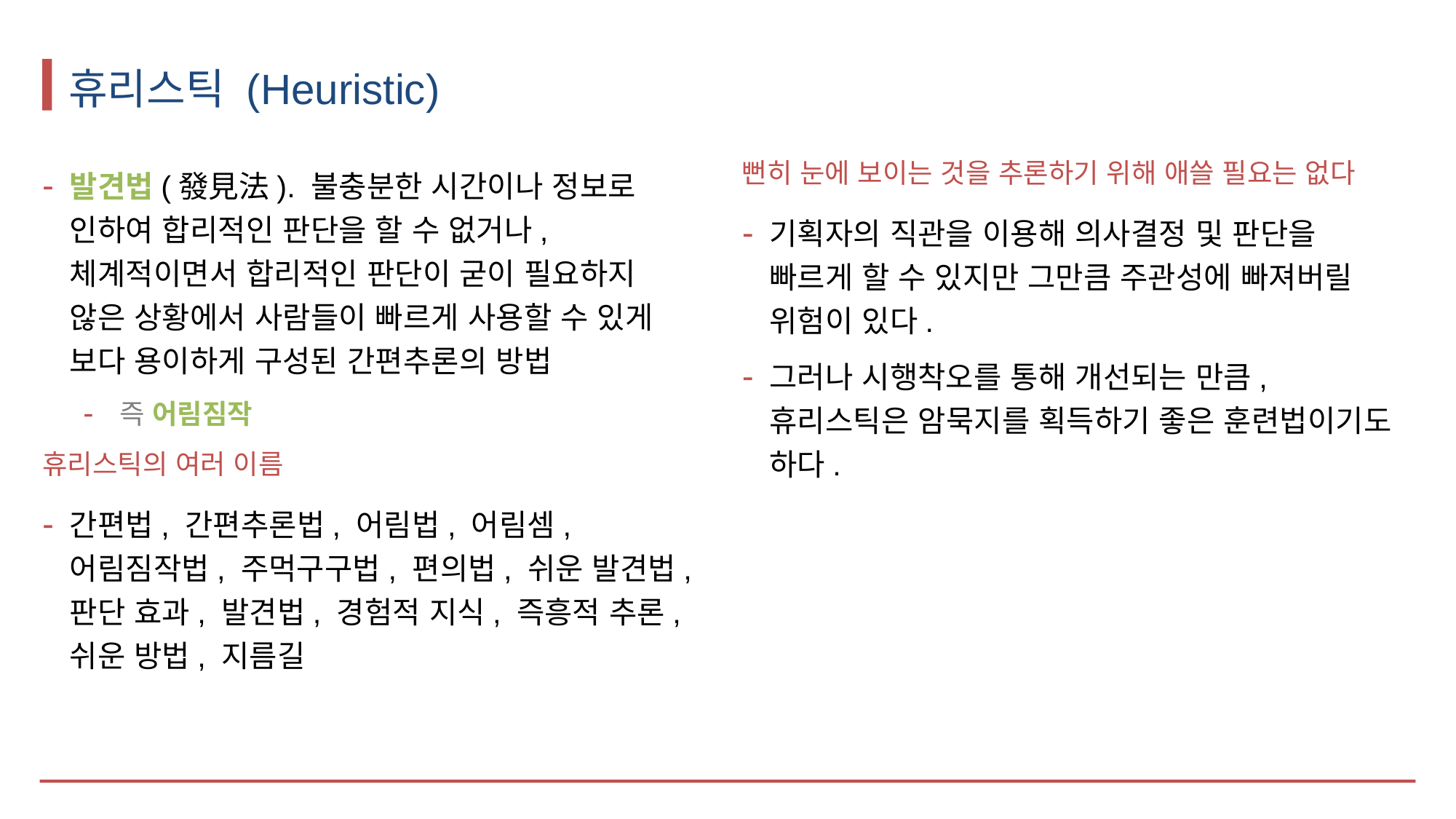

# 휴리스틱 (Heuristic)
발견법(發見法). 불충분한 시간이나 정보로 인하여 합리적인 판단을 할 수 없거나, 체계적이면서 합리적인 판단이 굳이 필요하지 않은 상황에서 사람들이 빠르게 사용할 수 있게 보다 용이하게 구성된 간편추론의 방법
즉 어림짐작
휴리스틱의 여러 이름
간편법, 간편추론법, 어림법, 어림셈, 어림짐작법, 주먹구구법, 편의법, 쉬운 발견법, 판단 효과, 발견법, 경험적 지식, 즉흥적 추론, 쉬운 방법, 지름길
뻔히 눈에 보이는 것을 추론하기 위해 애쓸 필요는 없다
기획자의 직관을 이용해 의사결정 및 판단을 빠르게 할 수 있지만 그만큼 주관성에 빠져버릴 위험이 있다.
그러나 시행착오를 통해 개선되는 만큼, 휴리스틱은 암묵지를 획득하기 좋은 훈련법이기도 하다.